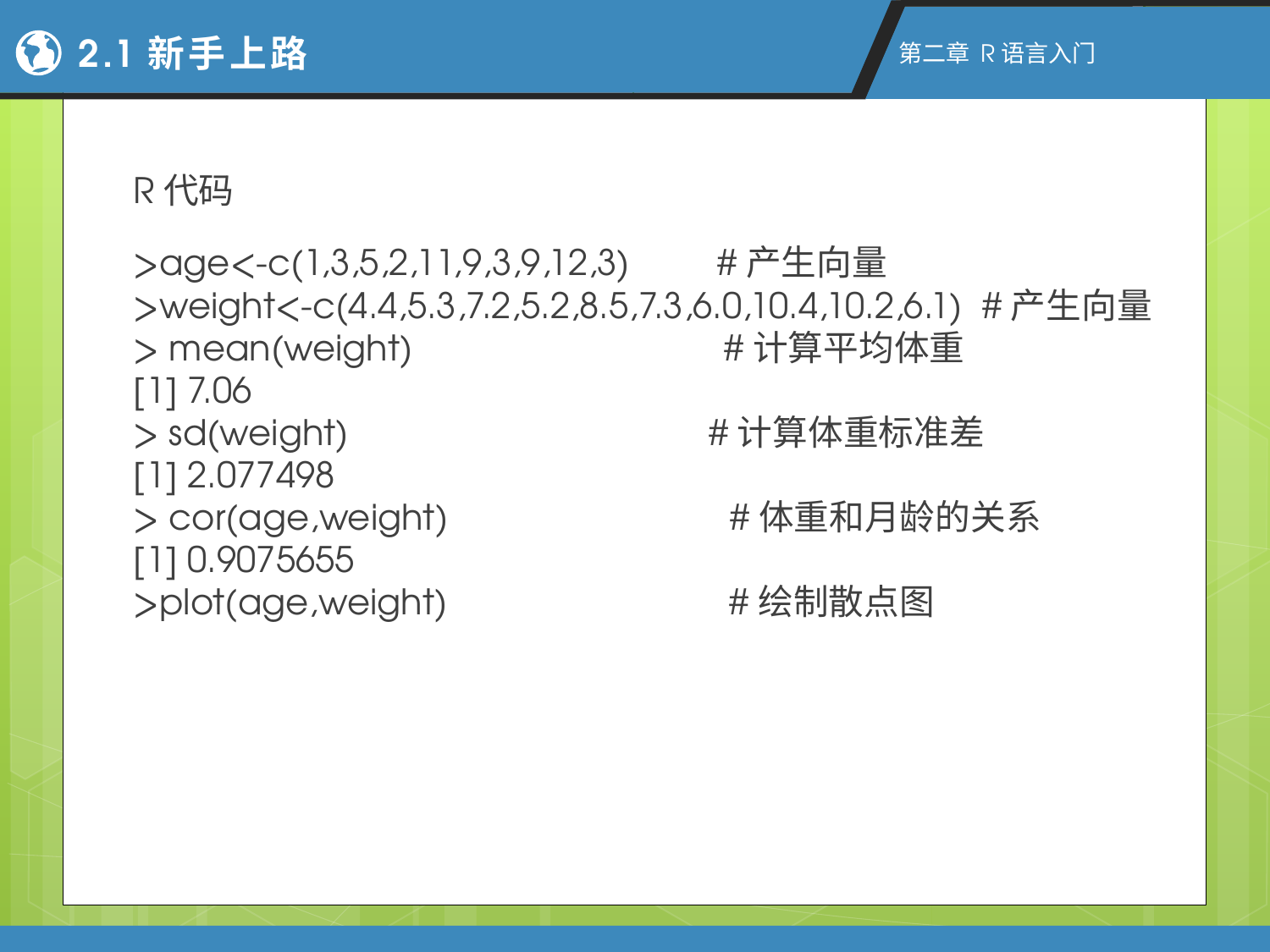

2.1新手上路

第二章 R语言入门
R代码
>age<-c(1,3,5,2,11,9,3,9,12,3)         #产生向量
>weight<-c(4.4,5.3,7.2,5.2,8.5,7.3,6.0,10.4,10.2,6.1)  #产生向量
> mean(weight)                                #计算平均体重
[1] 7.06
> sd(weight)                                     #计算体重标准差
[1] 2.077498
> cor(age,weight)                             #体重和月龄的关系
[1] 0.9075655
>plot(age,weight)                             #绘制散点图